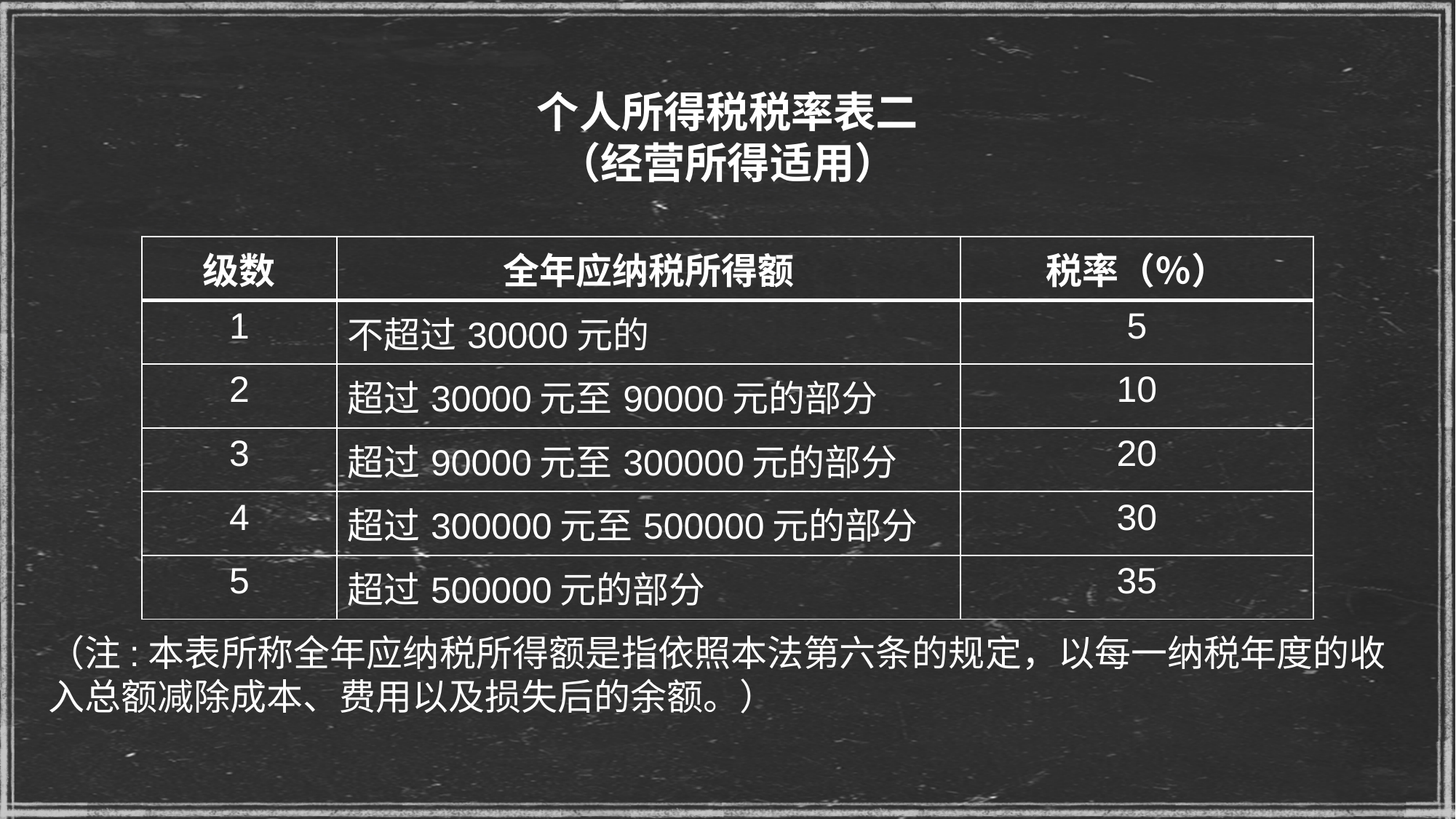

个人所得税税率表二
（经营所得适用）
| 级数 | 全年应纳税所得额 | 税率（％） |
| --- | --- | --- |
| 1 | 不超过30000元的 | 5 |
| 2 | 超过30000元至90000元的部分 | 10 |
| 3 | 超过90000元至300000元的部分 | 20 |
| 4 | 超过300000元至500000元的部分 | 30 |
| 5 | 超过500000元的部分 | 35 |
（注:本表所称全年应纳税所得额是指依照本法第六条的规定，以每一纳税年度的收入总额减除成本、费用以及损失后的余额。）